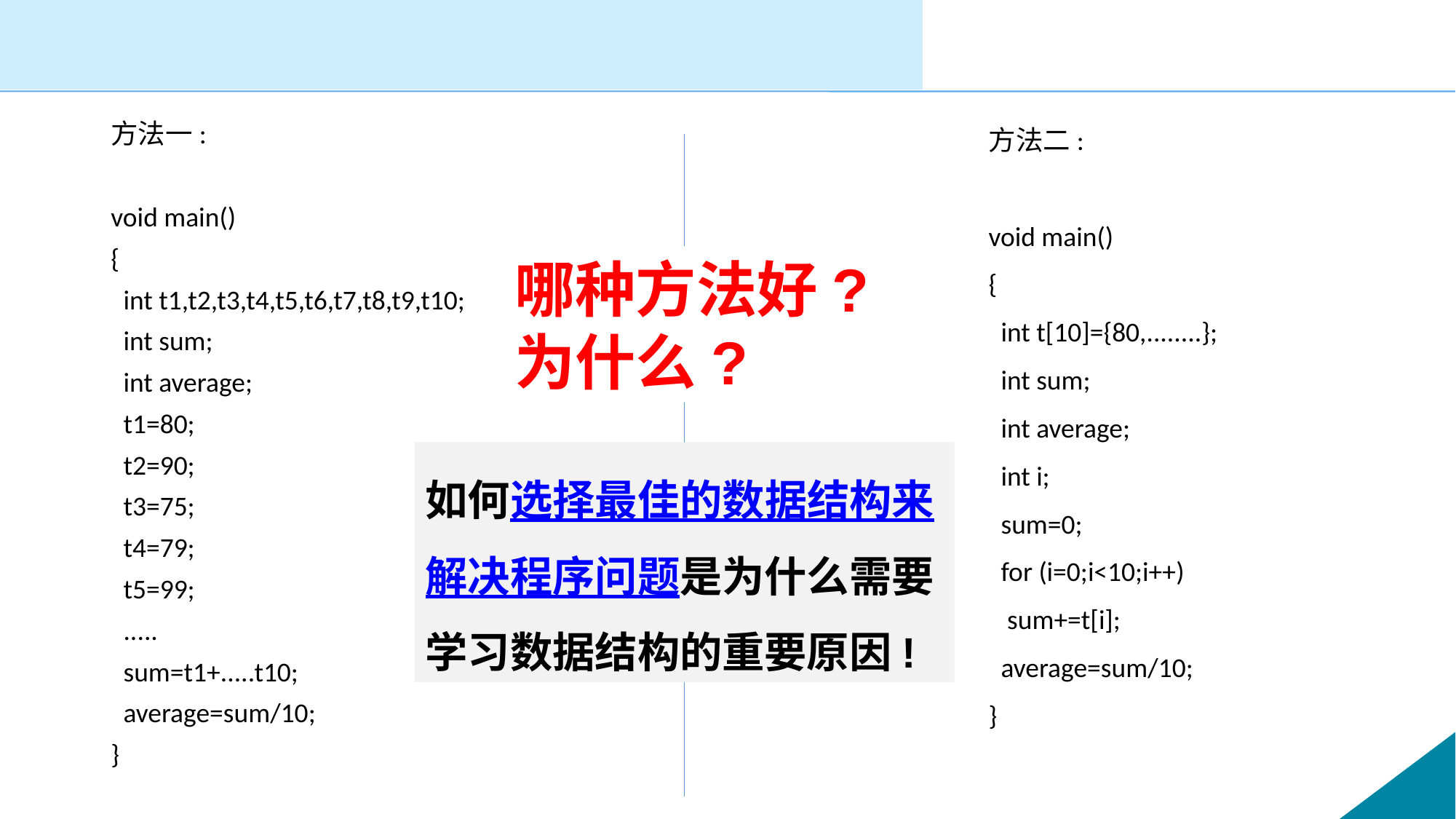

#
方法一:

void main()
{
  int t1,t2,t3,t4,t5,t6,t7,t8,t9,t10;
  int sum;
  int average;
  t1=80;
  t2=90;
  t3=75;
  t4=79;
  t5=99;
  .....
  sum=t1+.....t10;
  average=sum/10;
}
方法二:

void main()
{
  int t[10]={80,........};
  int sum;
  int average;
  int i;
  sum=0;
  for (i=0;i<10;i++)
   sum+=t[i];
  average=sum/10;
}

哪种方法好?
为什么?
如何选择最佳的数据结构来解决程序问题是为什么需要学习数据结构的重要原因!